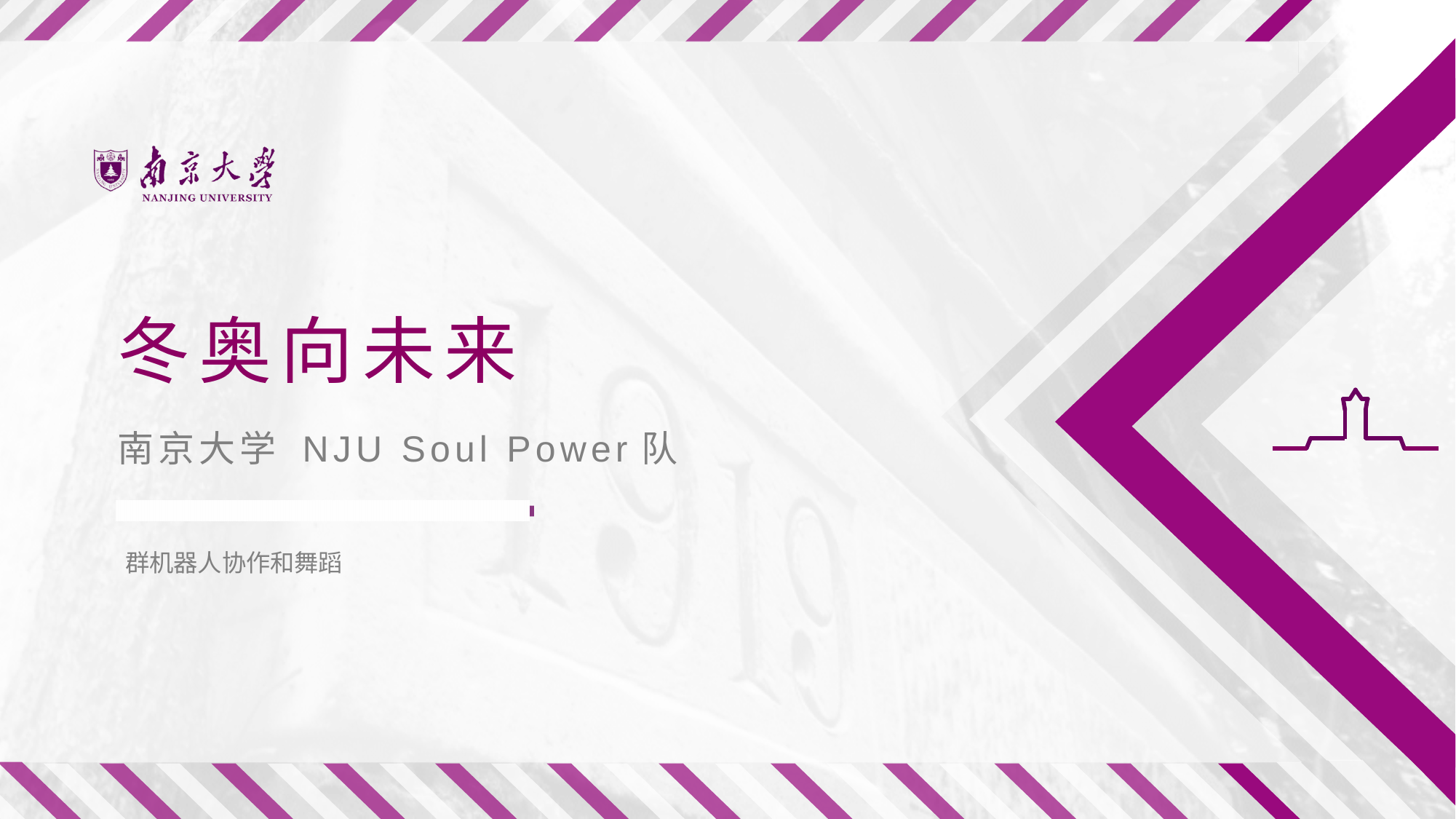

# 冬奥向未来
南京大学 NJU Soul Power队

群机器人协作和舞蹈